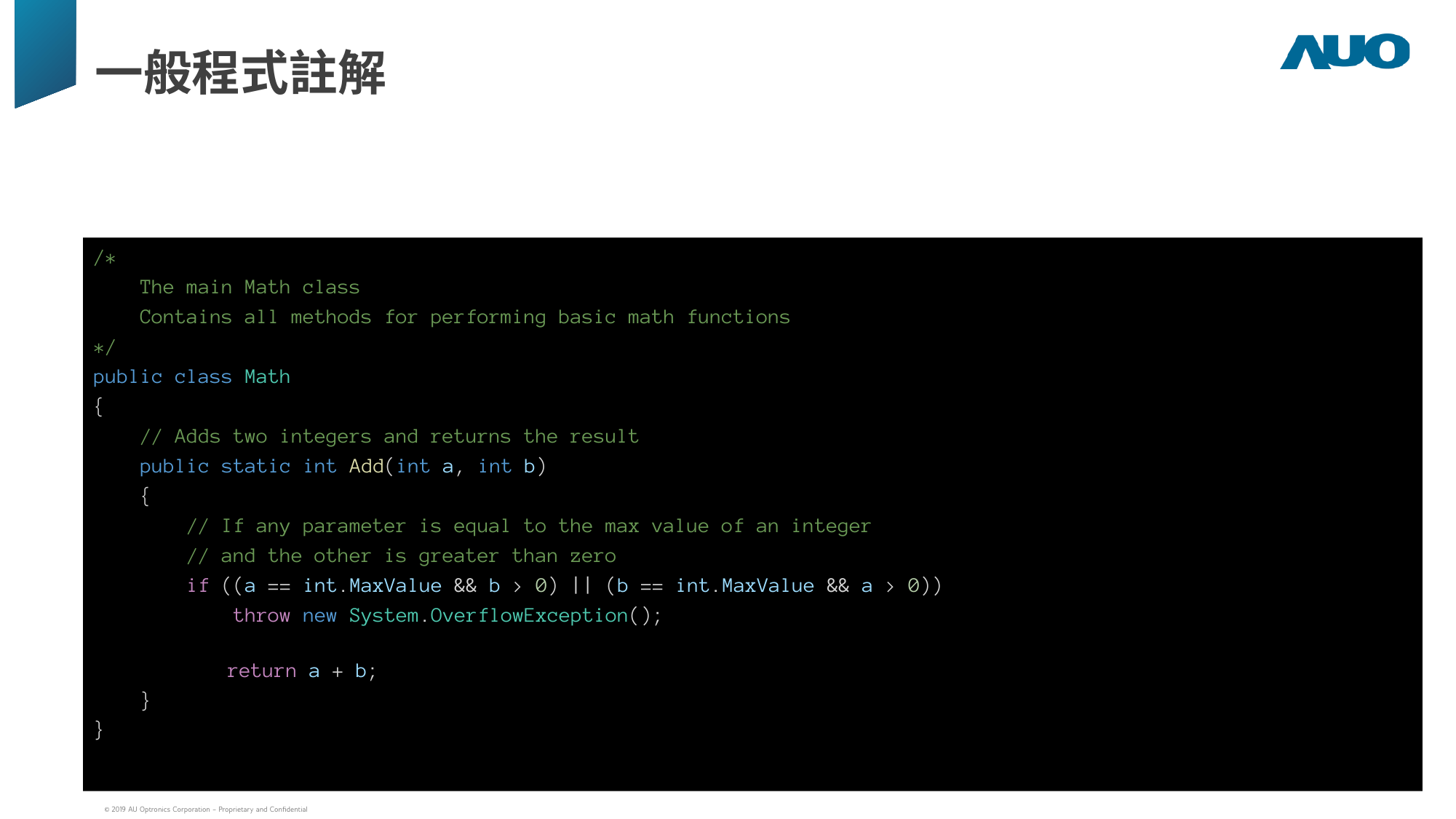

# 一般程式註解
/*
    The main Math class
    Contains all methods for performing basic math functions
*/
public class Math
{
    // Adds two integers and returns the result
    public static int Add(int a, int b)
    {
        // If any parameter is equal to the max value of an integer
        // and the other is greater than zero
        if ((a == int.MaxValue && b > 0) || (b == int.MaxValue && a > 0))
            throw new System.OverflowException();
        return a + b;
    }
}